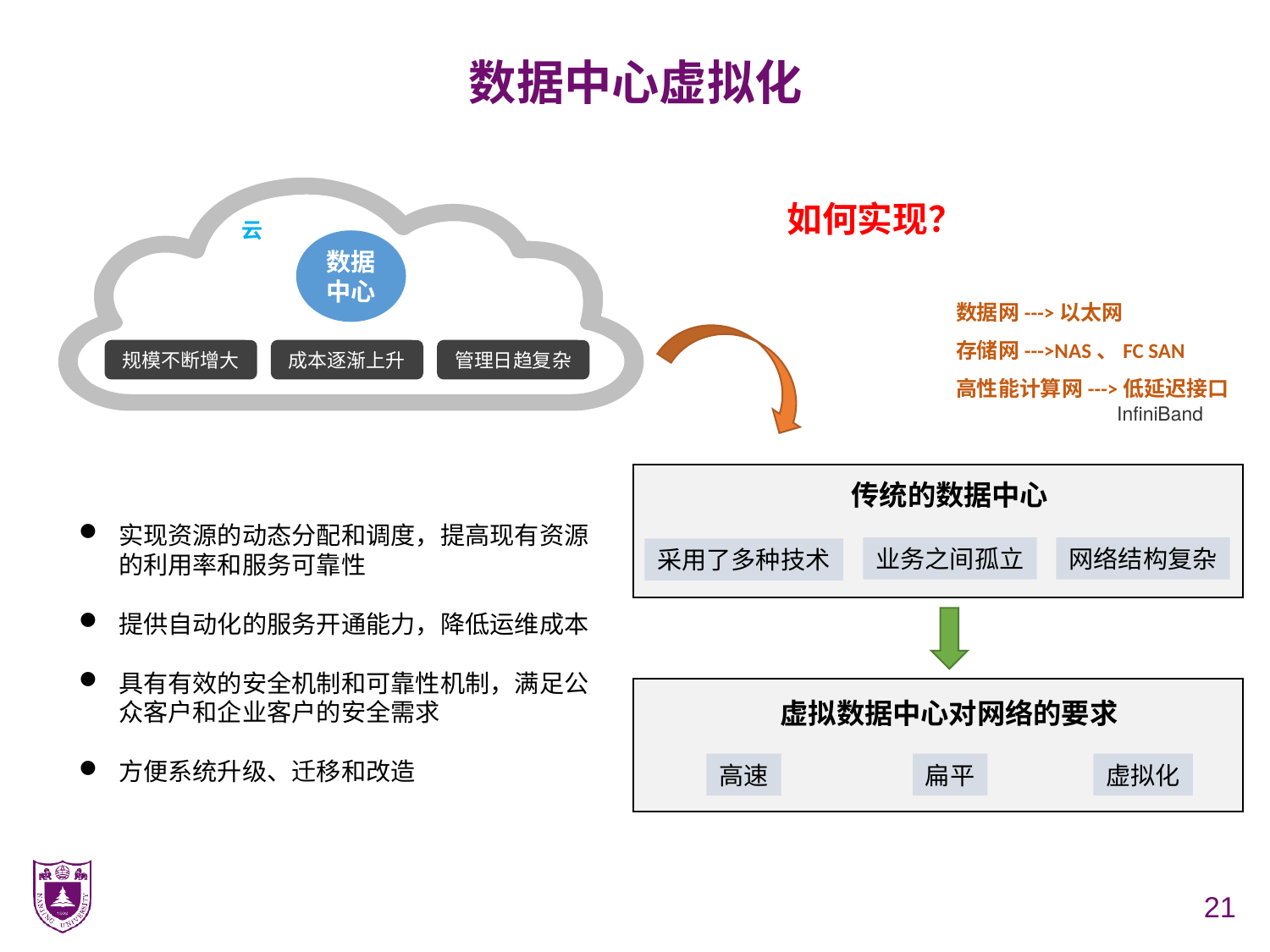

# 数据中心虚拟化

如何实现？
云
数据
中心

数据网--->以太网
存储网--->NAS、FC SAN
规模不断增大
成本逐渐上升
管理日趋复杂
高性能计算网--->低延迟接口
InfiniBand

传统的数据中心
实现资源的动态分配和调度，提高现有资源的利用率和服务可靠性

提供自动化的服务开通能力，降低运维成本

具有有效的安全机制和可靠性机制，满足公众客户和企业客户的安全需求

方便系统升级、迁移和改造
业务之间孤立
网络结构复杂
采用了多种技术

虚拟数据中心对网络的要求
高速
扁平
虚拟化
21